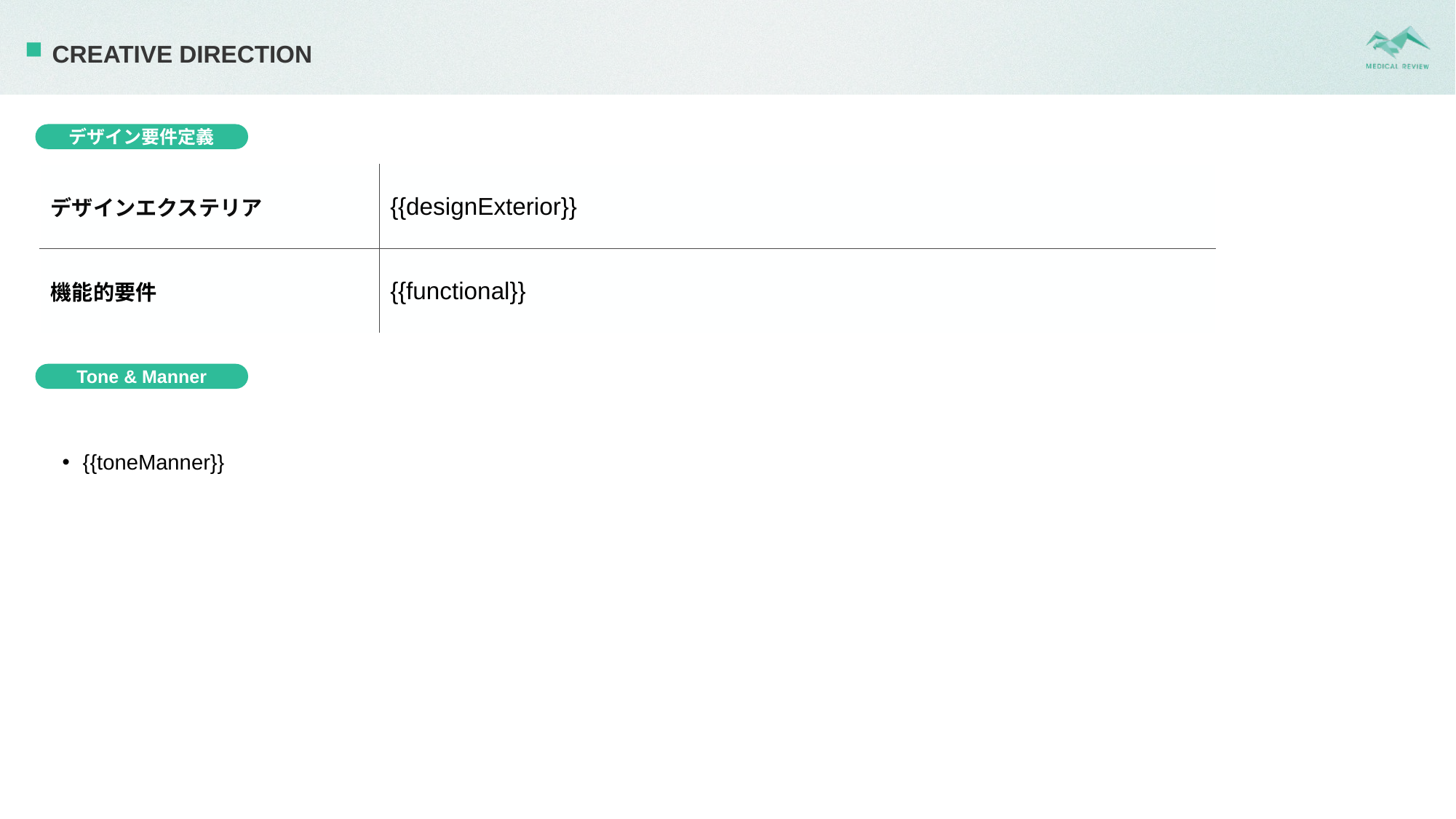

CREATIVE DIRECTION
デザイン要件定義
| デザインエクステリア | {{designExterior}} |
| --- | --- |
| 機能的要件 | {{functional}} |
Tone & Manner
{{toneManner}}